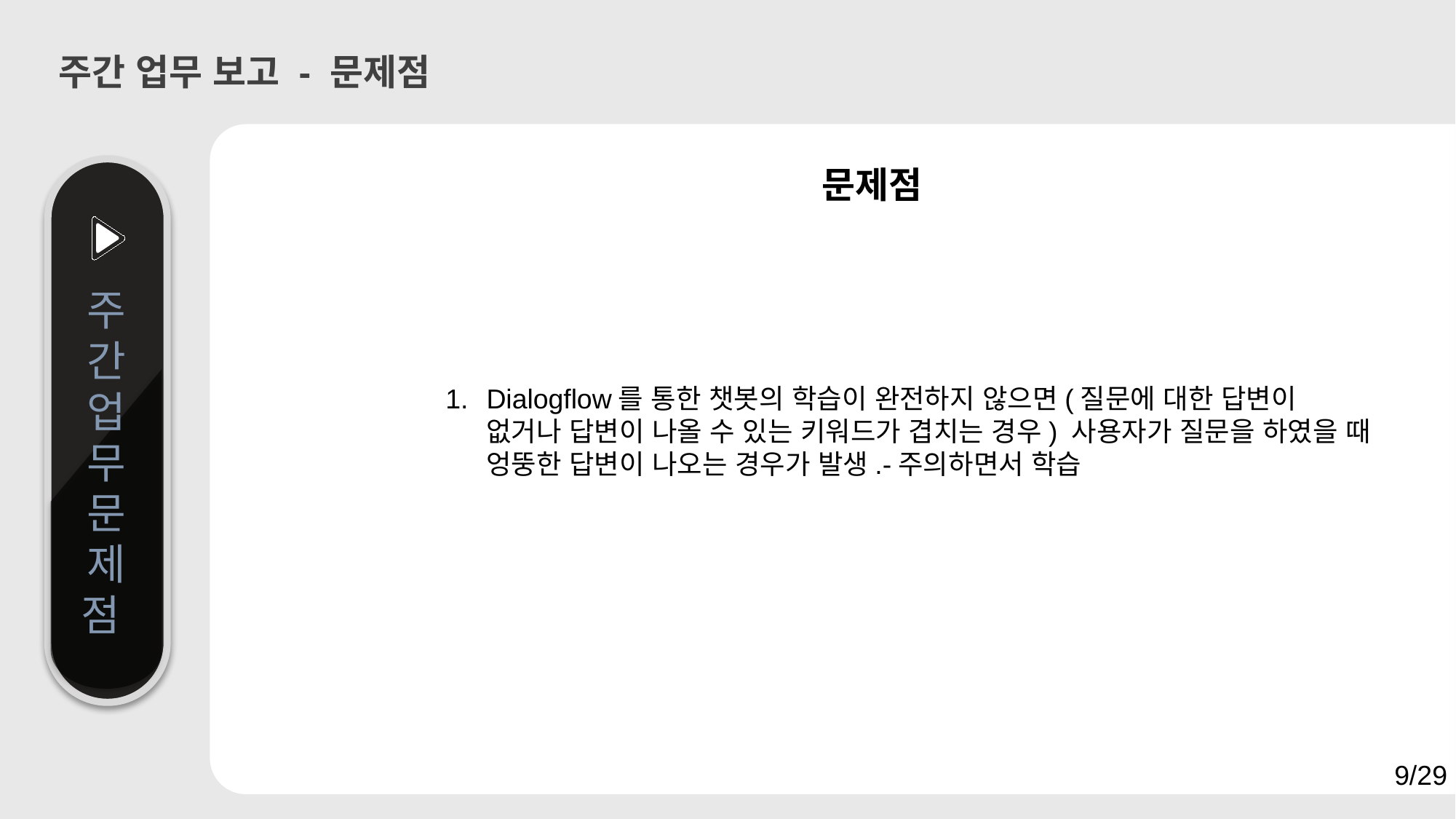

주간 업무 보고 - 문제점
문제점

주간업무
문제점

Dialogflow를 통한 챗봇의 학습이 완전하지 않으면(질문에 대한 답변이 없거나 답변이 나올 수 있는 키워드가 겹치는 경우) 사용자가 질문을 하였을 때 엉뚱한 답변이 나오는 경우가 발생.-주의하면서 학습

9/29